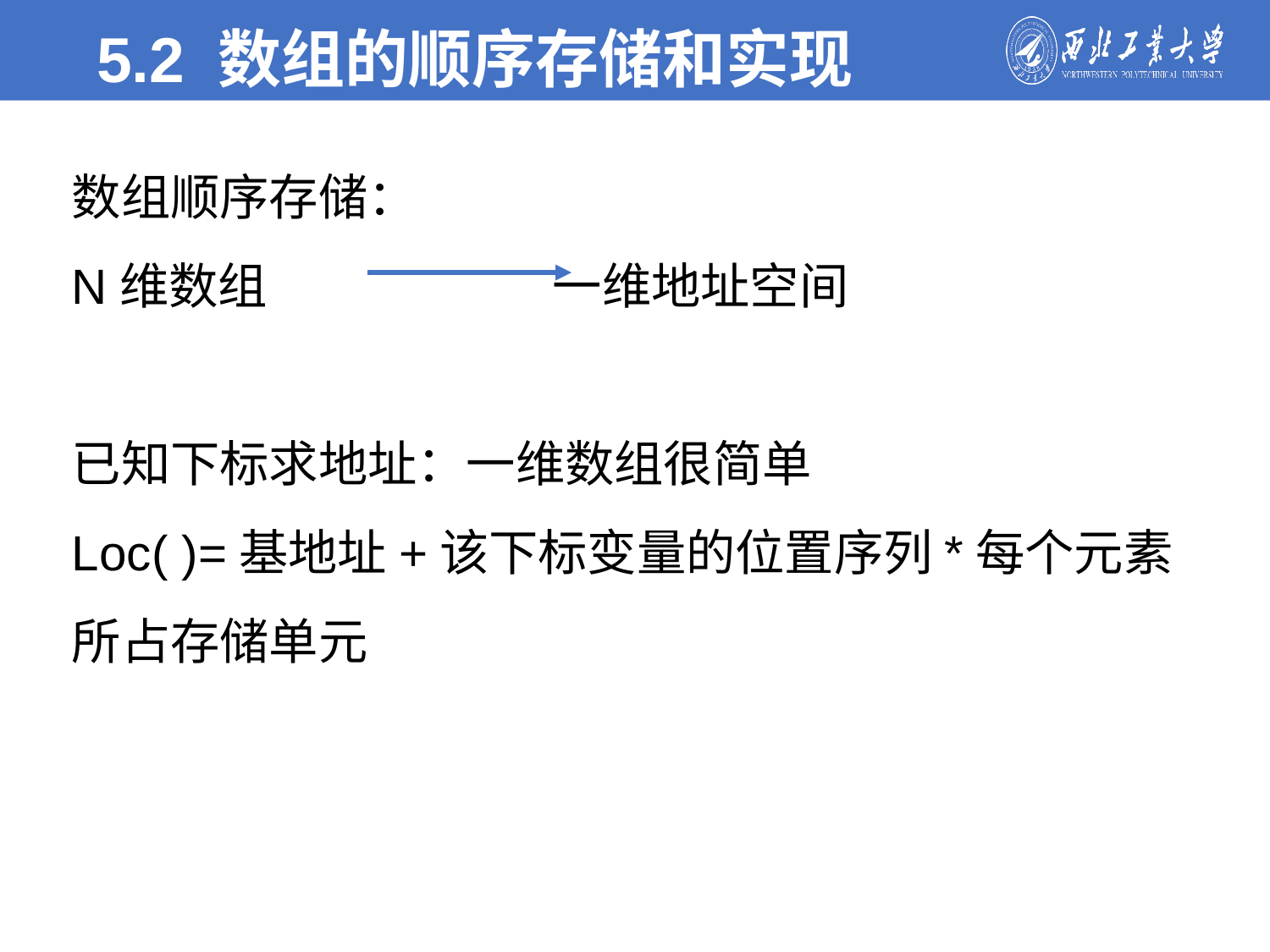

5.2 数组的顺序存储和实现
数组顺序存储：
N维数组                          一维地址空间

已知下标求地址：一维数组很简单
Loc( )=基地址+该下标变量的位置序列*每个元素所占存储单元

17